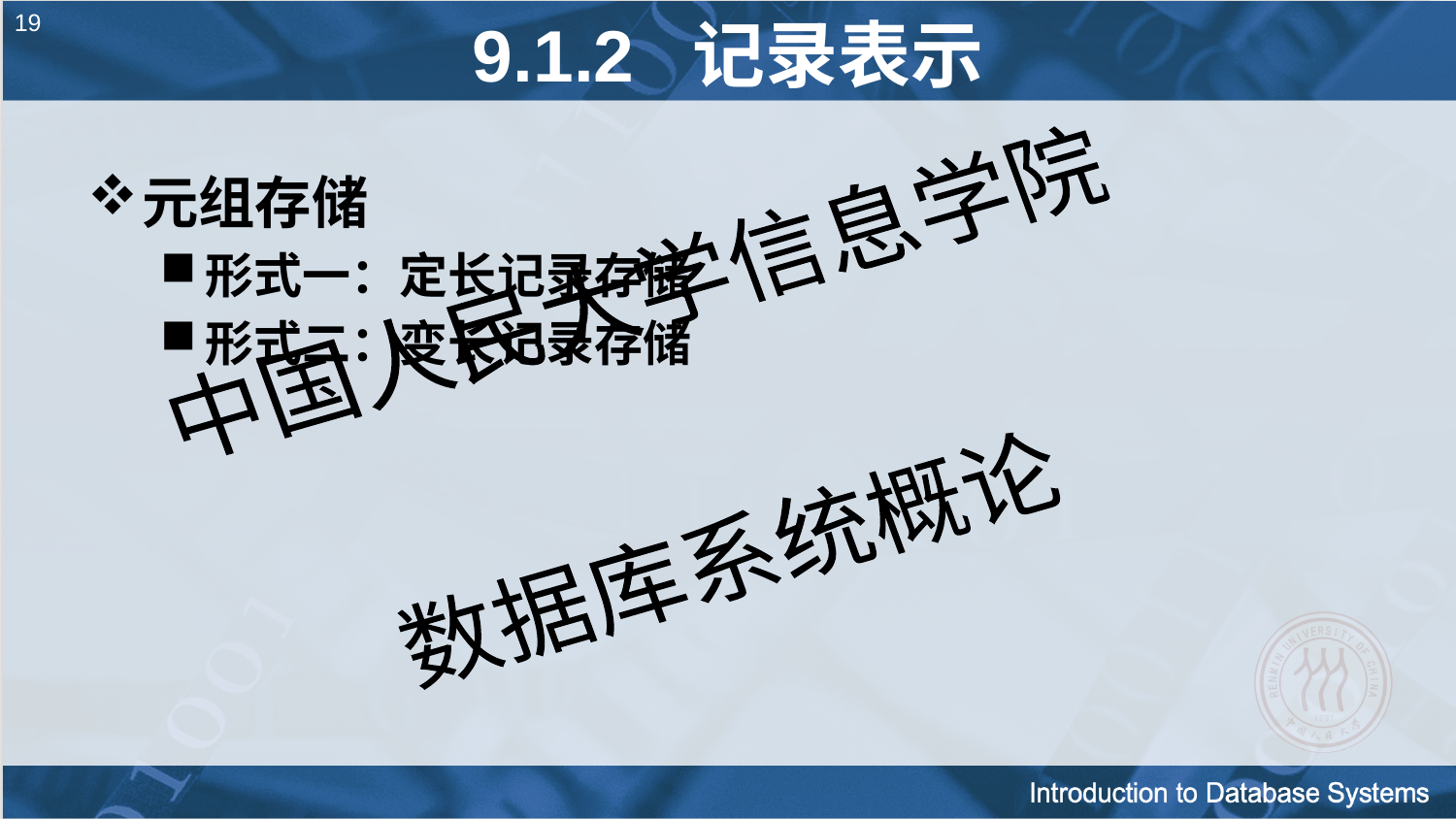

# 19
9.1.2  记录表示
元组存储
形式一：定长记录存储
形式二：变长记录存储